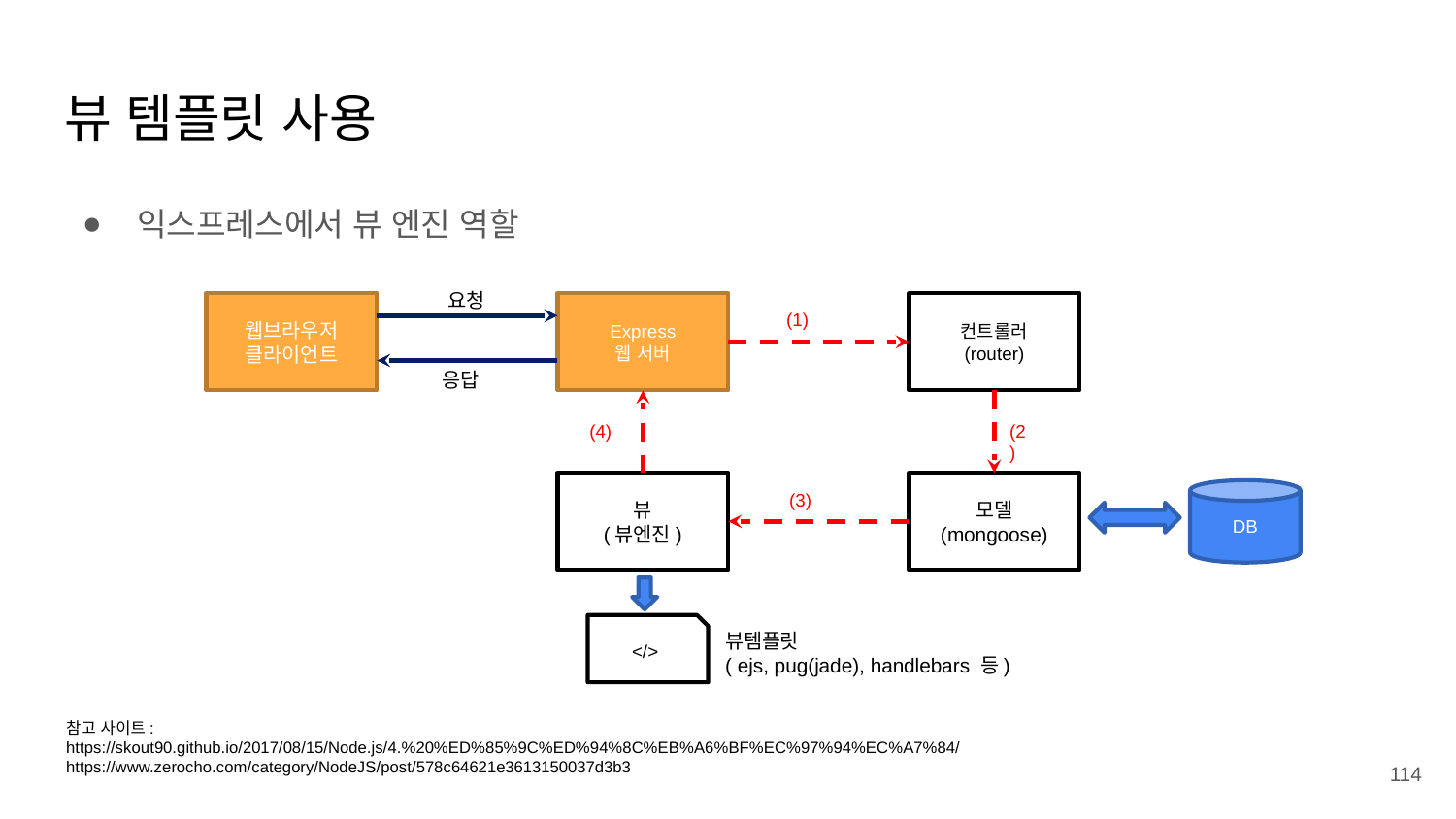

# 뷰 템플릿 사용
익스프레스에서 뷰 엔진 역할
요청
웹브라우저
클라이언트
Express
웹 서버
컨트롤러
(router)
(1)
응답
(4)
(2)
뷰
(뷰엔진)
모델
(mongoose)
DB
(3)

</>
뷰템플릿
( ejs, pug(jade), handlebars 등)
참고 사이트:
https://skout90.github.io/2017/08/15/Node.js/4.%20%ED%85%9C%ED%94%8C%EB%A6%BF%EC%97%94%EC%A7%84/
https://www.zerocho.com/category/NodeJS/post/578c64621e3613150037d3b3
114